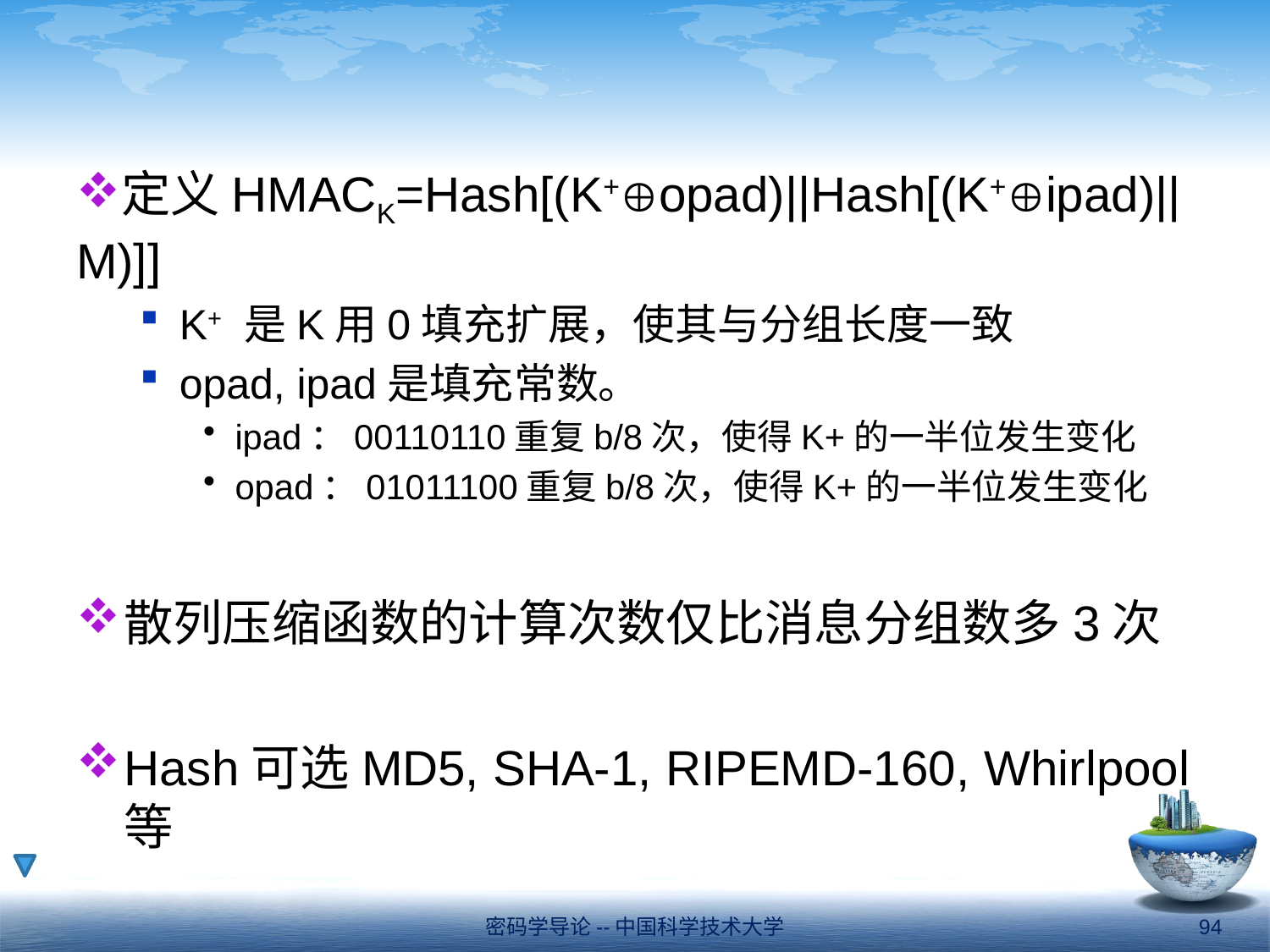

#
定义HMACK=Hash[(K+⊕opad)||Hash[(K+⊕ipad)||M)]]
K+ 是K用0填充扩展，使其与分组长度一致
opad, ipad是填充常数。
ipad：00110110重复b/8次，使得K+的一半位发生变化
opad：01011100重复b/8次，使得K+的一半位发生变化

散列压缩函数的计算次数仅比消息分组数多3次

Hash可选MD5, SHA-1, RIPEMD-160, Whirlpool等

密码学导论--中国科学技术大学
94